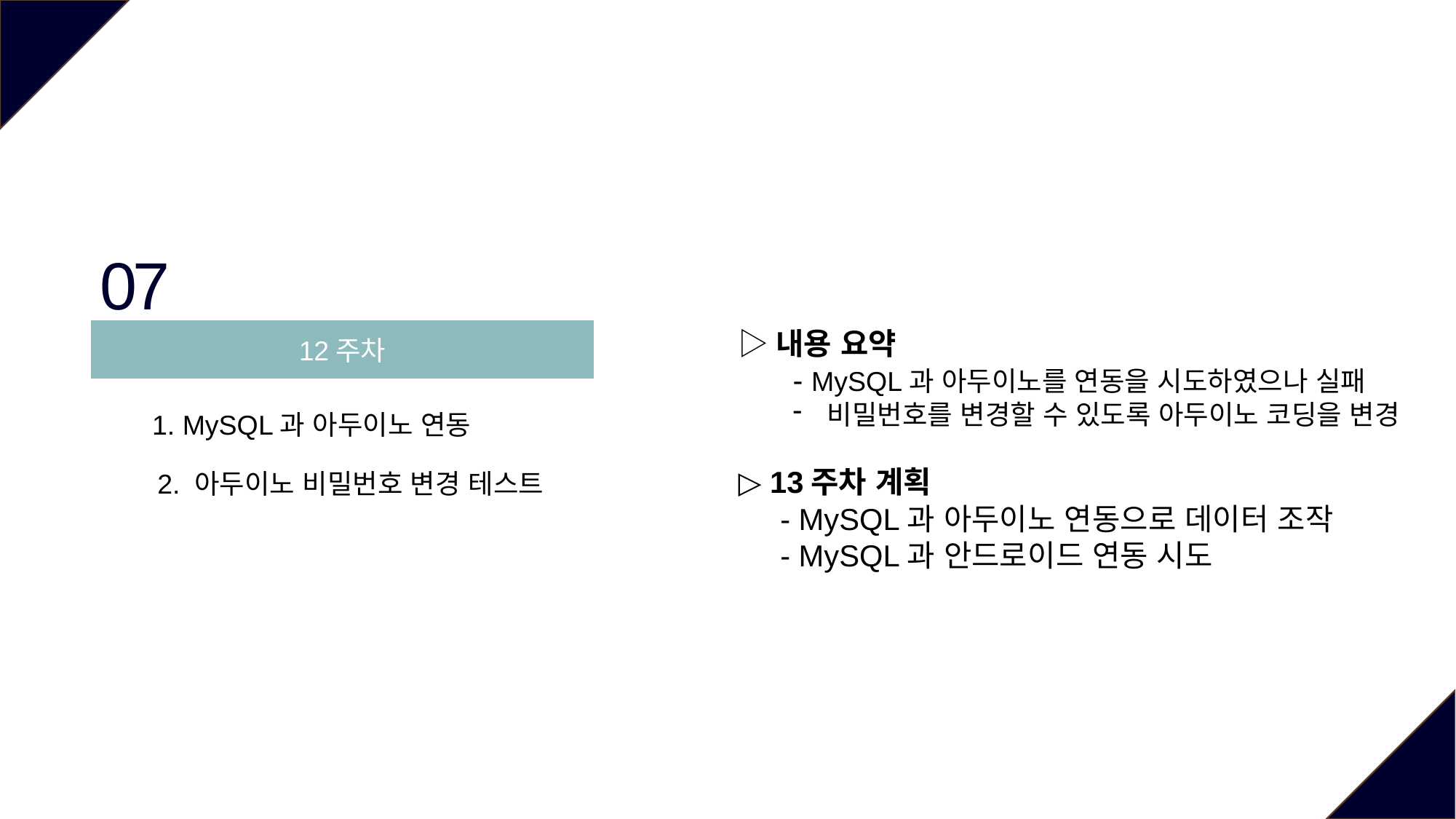

07
▷내용 요약
- MySQL과 아두이노를 연동을 시도하였으나 실패
비밀번호를 변경할 수 있도록 아두이노 코딩을 변경

▷ 13주차 계획
     - MySQL과 아두이노 연동으로 데이터 조작
     - MySQL과 안드로이드 연동 시도
12주차
1. MySQL과 아두이노 연동
2. 아두이노 비밀번호 변경 테스트